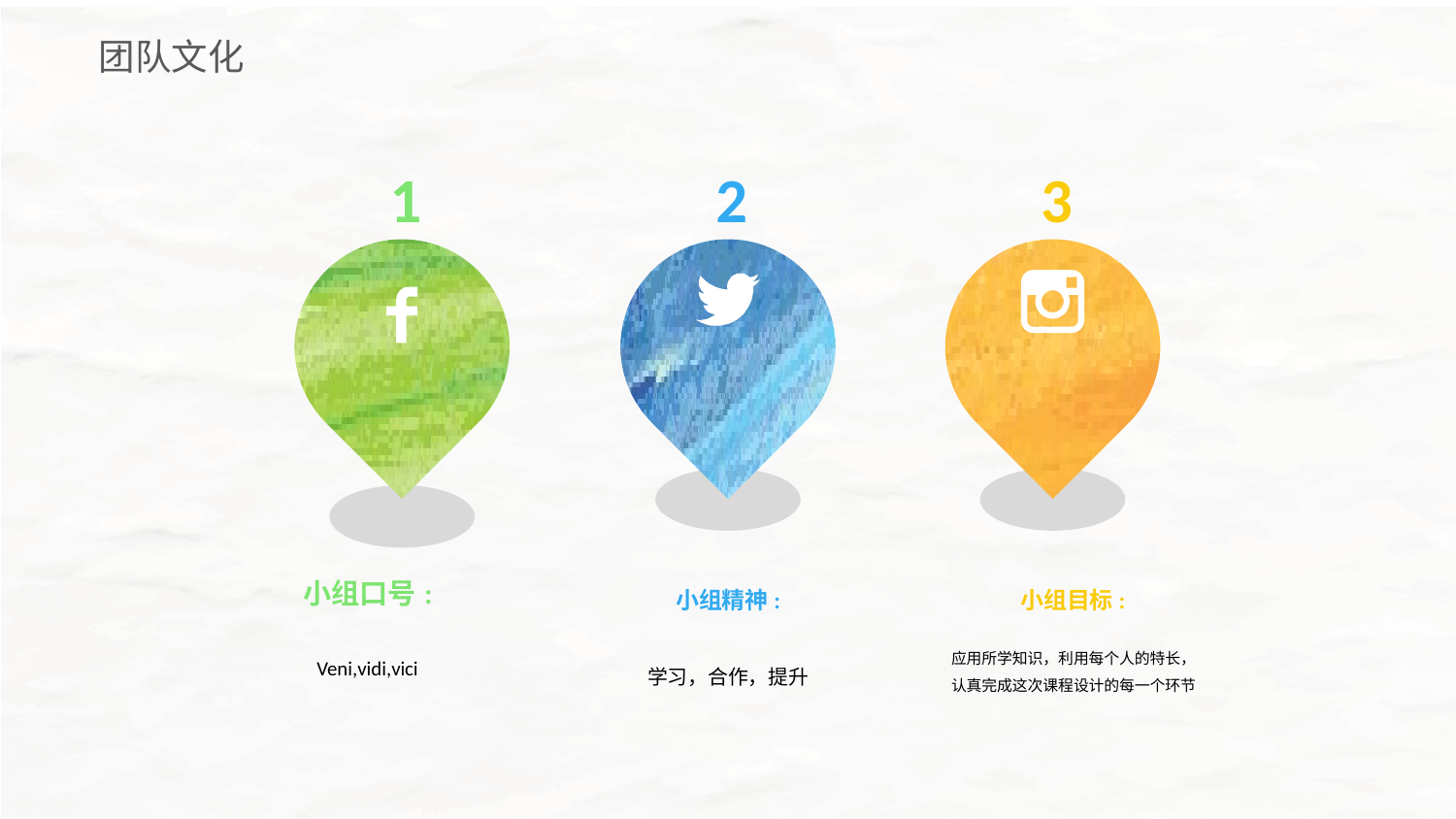

团队文化
1

2

3

小组口号:
Veni,vidi,vici
小组精神:
学习，合作，提升
小组目标:
应用所学知识，利用每个人的特长，认真完成这次课程设计的每一个环节